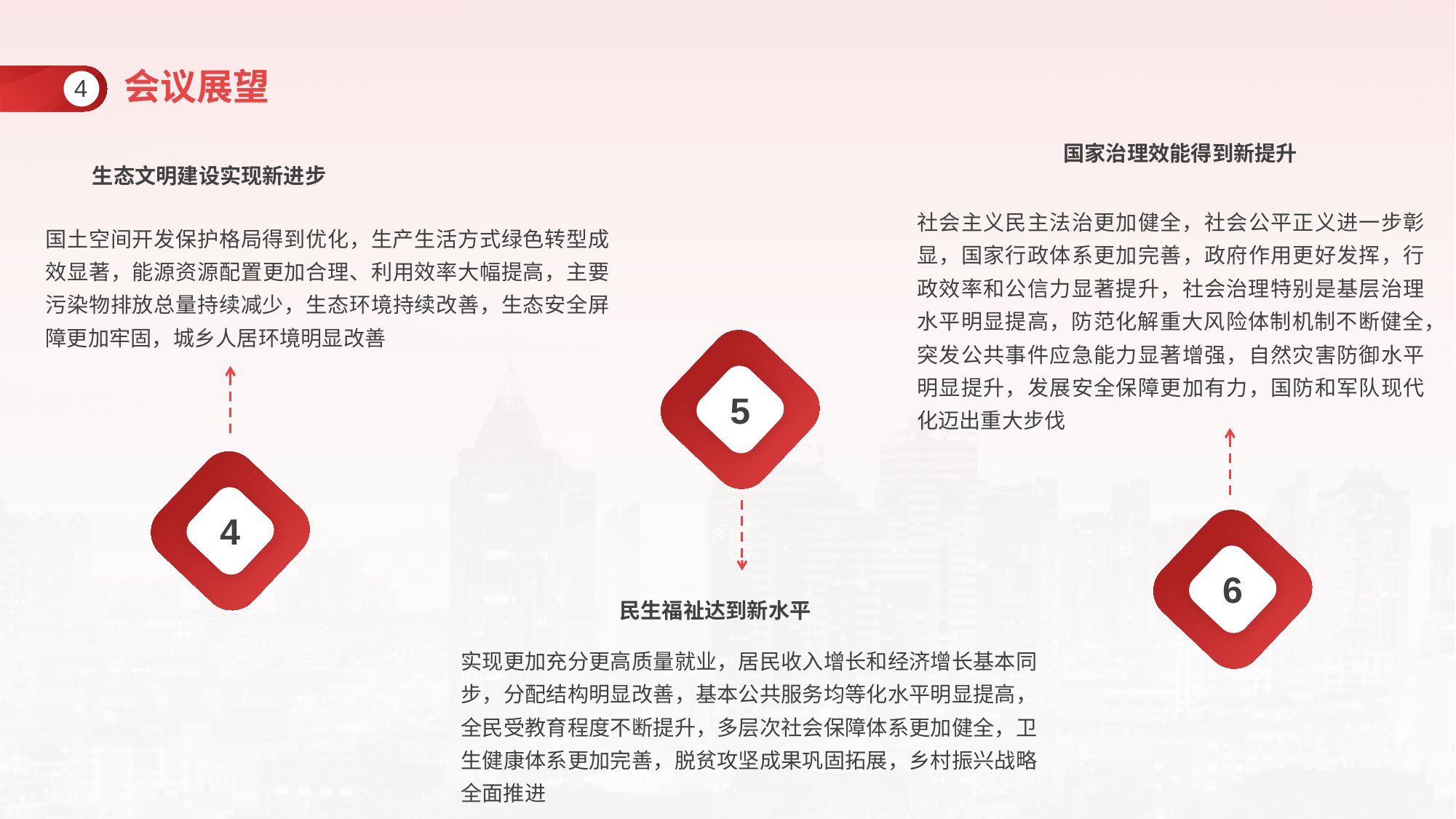

会议展望
4
国家治理效能得到新提升
生态文明建设实现新进步
社会主义民主法治更加健全，社会公平正义进一步彰显，国家行政体系更加完善，政府作用更好发挥，行政效率和公信力显著提升，社会治理特别是基层治理水平明显提高，防范化解重大风险体制机制不断健全，突发公共事件应急能力显著增强，自然灾害防御水平明显提升，发展安全保障更加有力，国防和军队现代化迈出重大步伐
国土空间开发保护格局得到优化，生产生活方式绿色转型成效显著，能源资源配置更加合理、利用效率大幅提高，主要污染物排放总量持续减少，生态环境持续改善，生态安全屏障更加牢固，城乡人居环境明显改善

5

4

6
民生福祉达到新水平
实现更加充分更高质量就业，居民收入增长和经济增长基本同步，分配结构明显改善，基本公共服务均等化水平明显提高，全民受教育程度不断提升，多层次社会保障体系更加健全，卫生健康体系更加完善，脱贫攻坚成果巩固拓展，乡村振兴战略全面推进